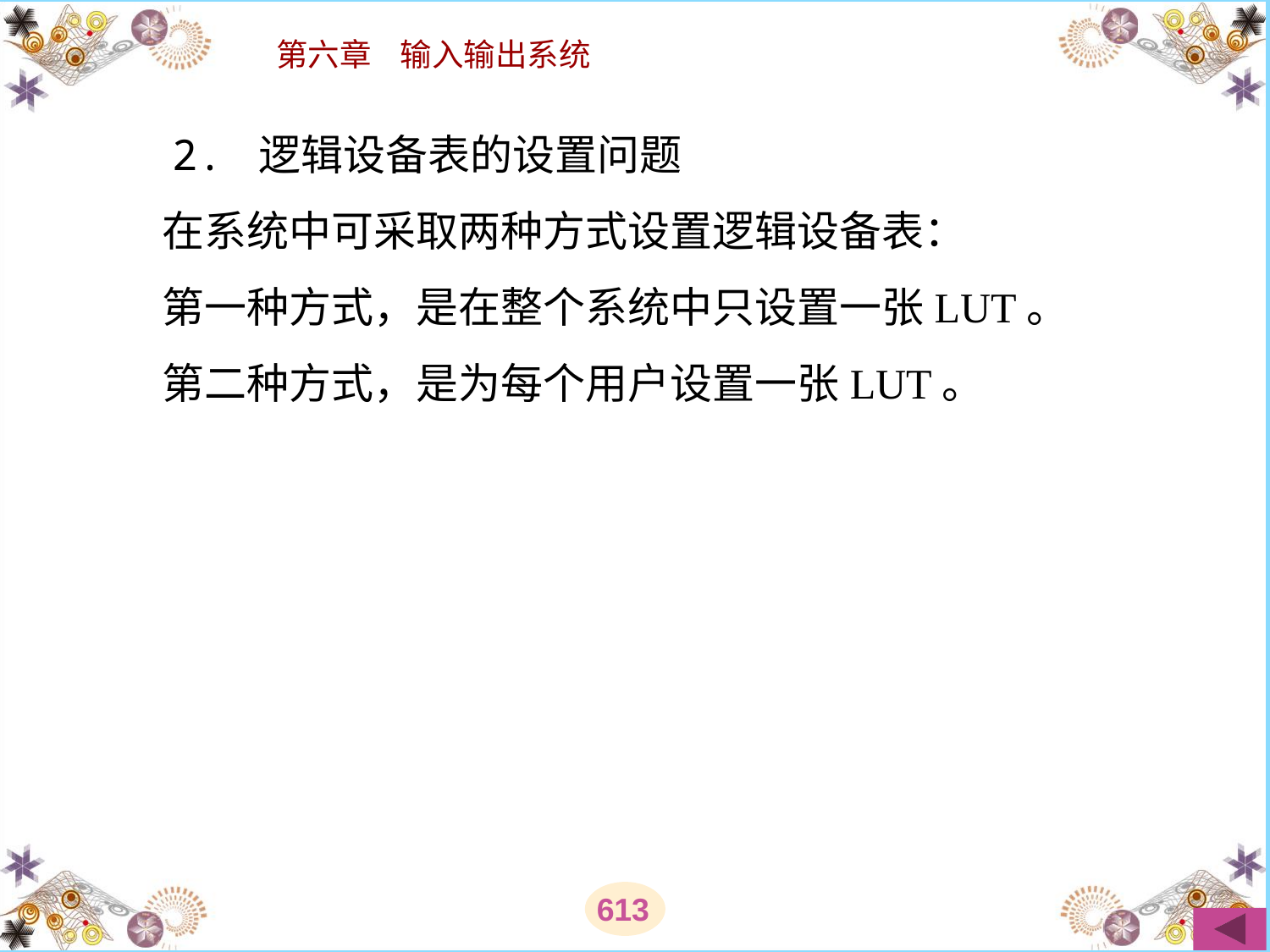

# 2. 逻辑设备表的设置问题 　　在系统中可采取两种方式设置逻辑设备表： 　　第一种方式，是在整个系统中只设置一张LUT。 　　第二种方式，是为每个用户设置一张LUT。